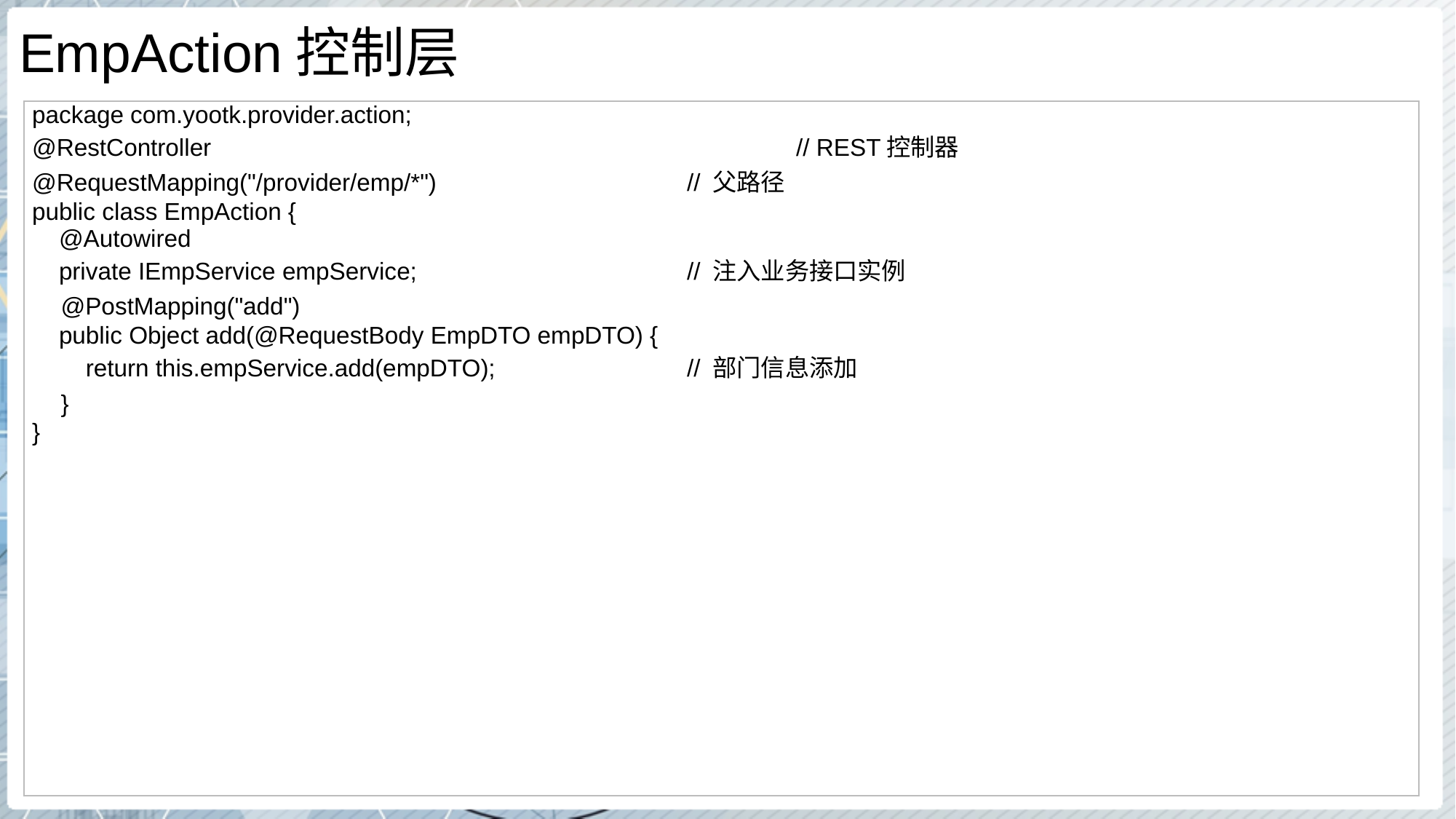

# EmpAction控制层
| package com.yootk.provider.action; @RestController // REST控制器 @RequestMapping("/provider/emp/\*") // 父路径 public class EmpAction { @Autowired private IEmpService empService; // 注入业务接口实例 @PostMapping("add") public Object add(@RequestBody EmpDTO empDTO) { return this.empService.add(empDTO); // 部门信息添加 } } |
| --- |